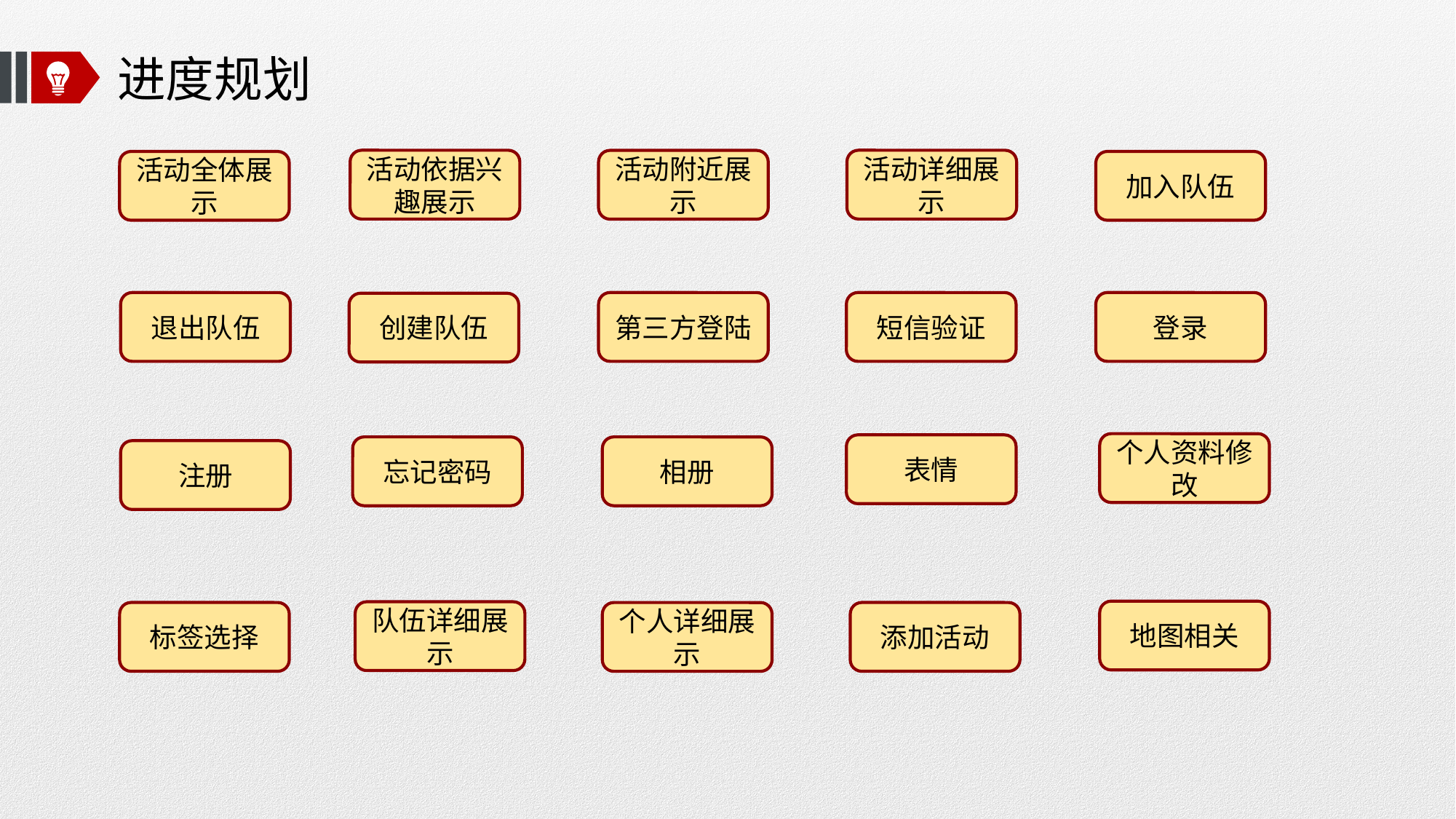

# 进度规划

活动依据兴趣展示
活动详细展示
活动附近展示
活动全体展示
加入队伍
退出队伍
第三方登陆
短信验证
登录
创建队伍
个人资料修改
表情
忘记密码
相册
注册
地图相关
队伍详细展示
标签选择
添加活动
个人详细展示